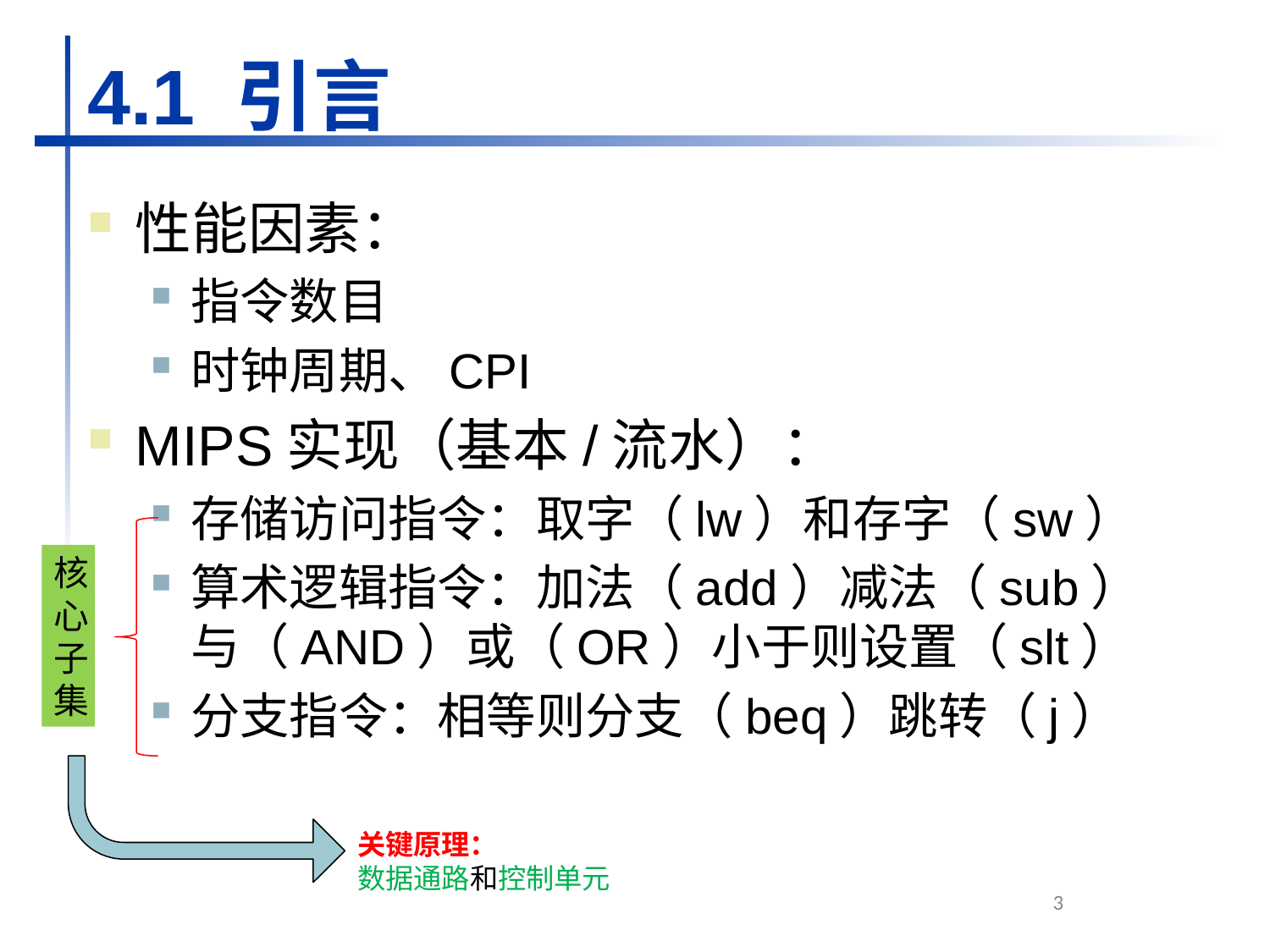

4.1 引言
性能因素：
指令数目
时钟周期、CPI
MIPS实现（基本/流水）：
存储访问指令：取字（lw）和存字（sw）
算术逻辑指令：加法（add）减法（sub）与（AND）或（OR）小于则设置（slt）
分支指令：相等则分支（beq）跳转（j）

核心子集

关键原理：
数据通路和控制单元
3